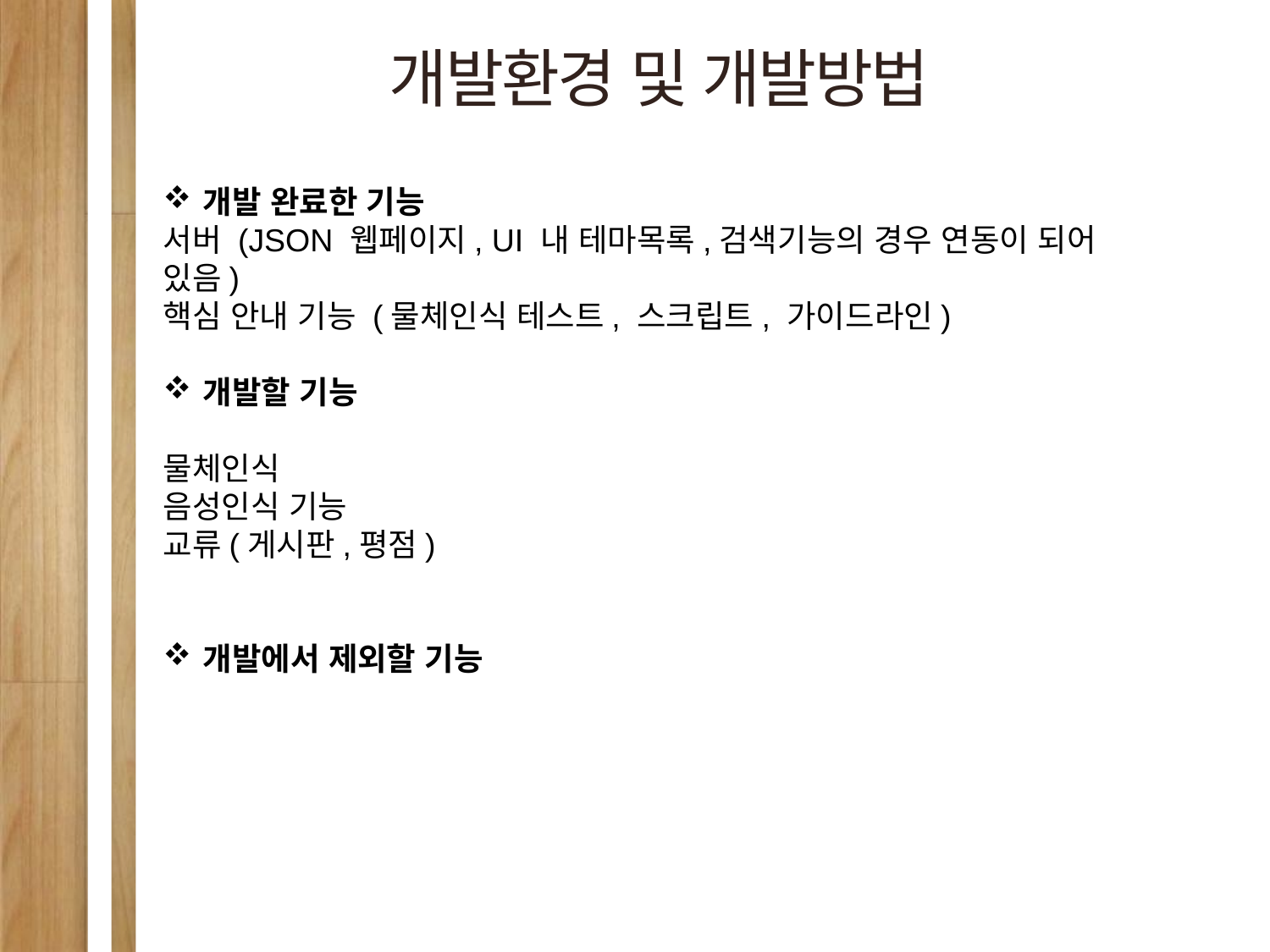

개발환경 및 개발방법
개발 완료한 기능
서버 (JSON 웹페이지, UI 내 테마목록,검색기능의 경우 연동이 되어 있음)
핵심 안내 기능 (물체인식 테스트, 스크립트, 가이드라인)

개발할 기능

물체인식
음성인식 기능
교류(게시판,평점)

개발에서 제외할 기능